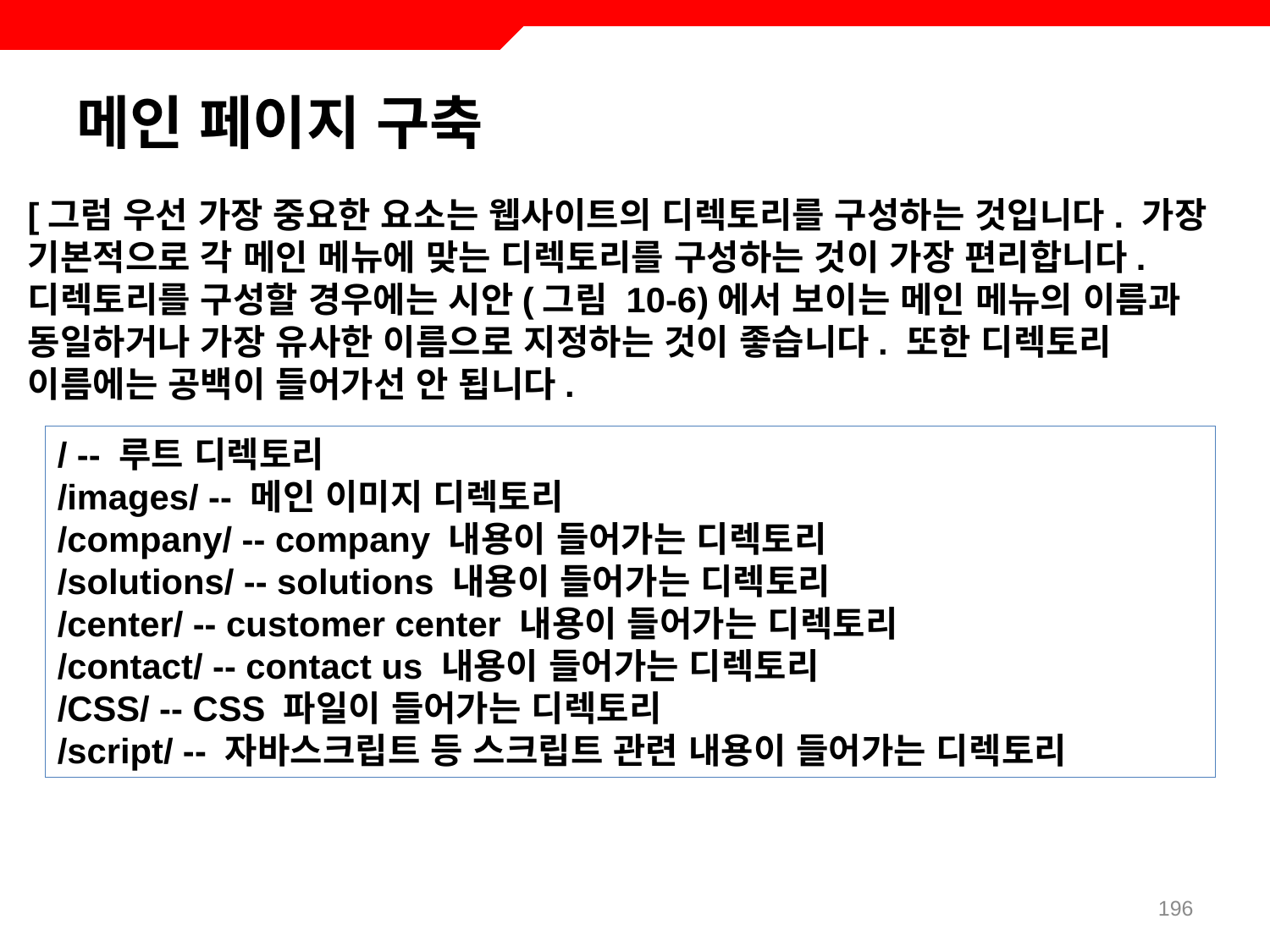

# 메인 페이지 구축
[그럼 우선 가장 중요한 요소는 웹사이트의 디렉토리를 구성하는 것입니다. 가장 기본적으로 각 메인 메뉴에 맞는 디렉토리를 구성하는 것이 가장 편리합니다. 디렉토리를 구성할 경우에는 시안(그림 10-6)에서 보이는 메인 메뉴의 이름과 동일하거나 가장 유사한 이름으로 지정하는 것이 좋습니다. 또한 디렉토리 이름에는 공백이 들어가선 안 됩니다.
/ -- 루트 디렉토리
/images/ -- 메인 이미지 디렉토리
/company/ -- company 내용이 들어가는 디렉토리
/solutions/ -- solutions 내용이 들어가는 디렉토리
/center/ -- customer center 내용이 들어가는 디렉토리
/contact/ -- contact us 내용이 들어가는 디렉토리
/CSS/ -- CSS 파일이 들어가는 디렉토리
/script/ -- 자바스크립트 등 스크립트 관련 내용이 들어가는 디렉토리
196